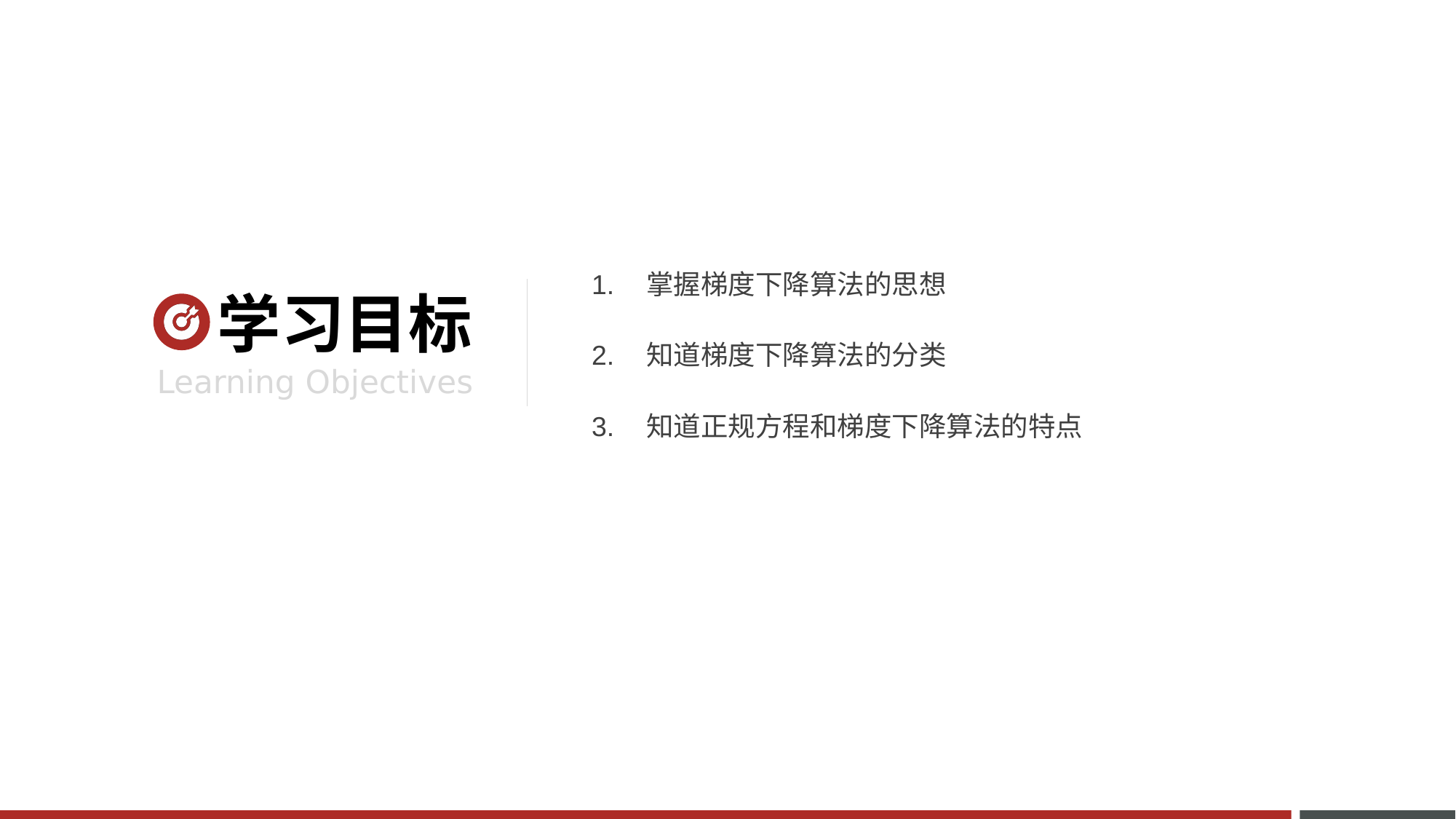

掌握梯度下降算法的思想
知道梯度下降算法的分类
知道正规方程和梯度下降算法的特点